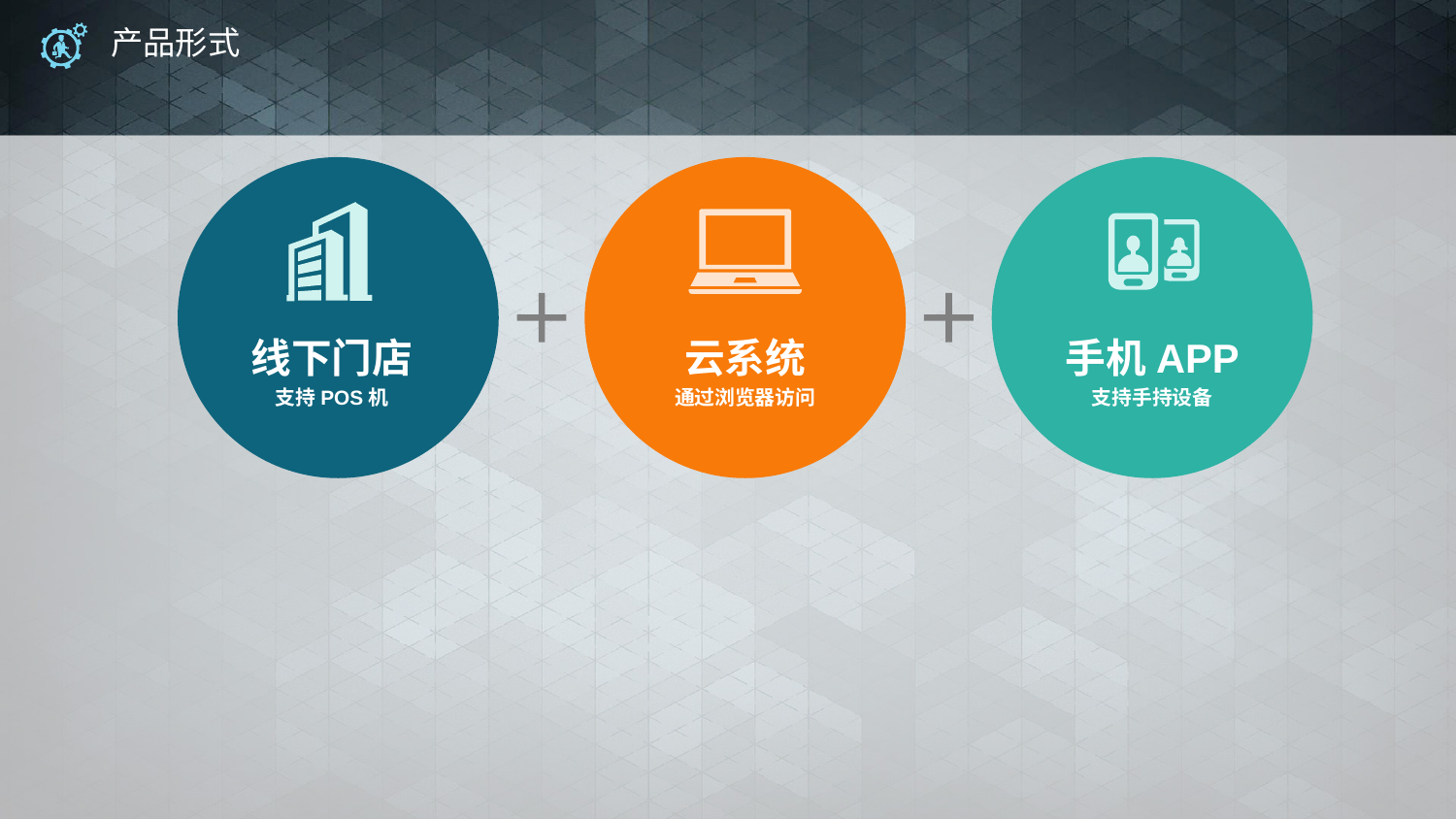

# 产品形式

线下门店
云系统
手机APP
支持POS机
通过浏览器访问
支持手持设备